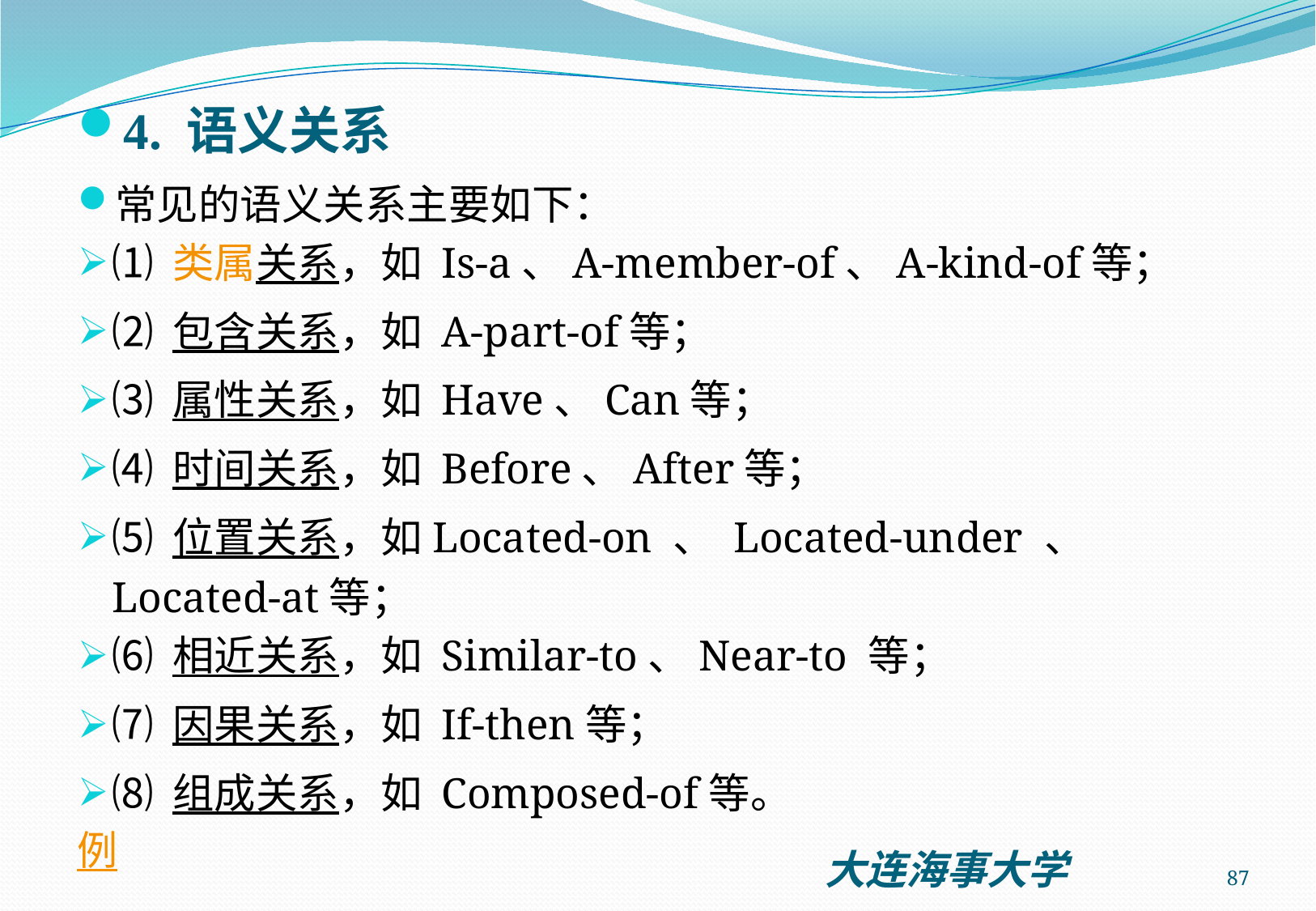

4. 语义关系
常见的语义关系主要如下：
⑴ 类属关系，如 Is-a、A-member-of、A-kind-of等；
⑵ 包含关系，如 A-part-of等；
⑶ 属性关系，如 Have、Can等；
⑷ 时间关系，如 Before、After等；
⑸ 位置关系，如Located-on 、 Located-under 、 Located-at等；
⑹ 相近关系，如 Similar-to、Near-to 等；
⑺ 因果关系，如 If-then等；
⑻ 组成关系，如 Composed-of等。
例
87